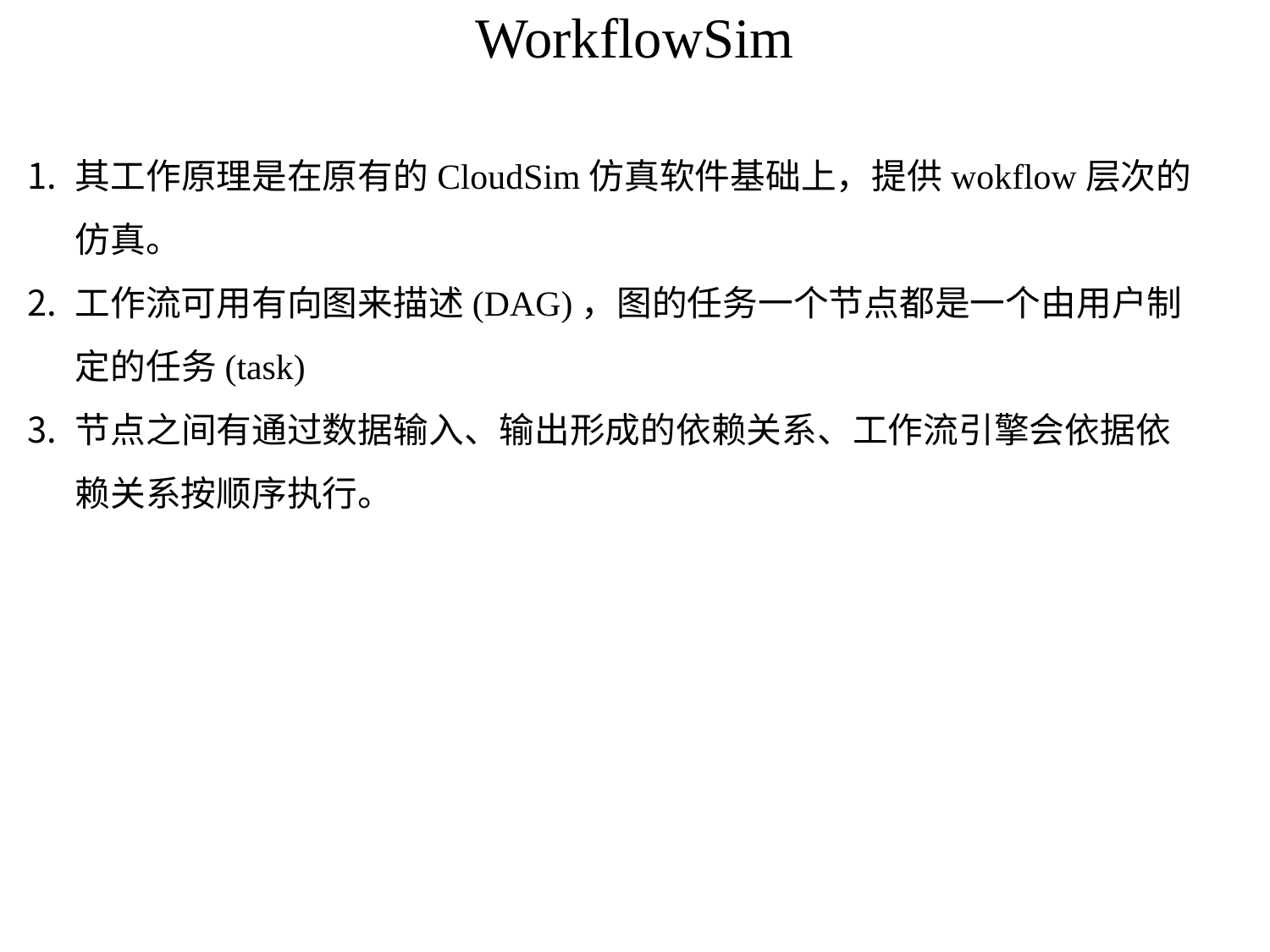

# WorkflowSim
其工作原理是在原有的CloudSim仿真软件基础上，提供wokflow层次的仿真。
工作流可用有向图来描述(DAG)，图的任务一个节点都是一个由用户制定的任务(task)
节点之间有通过数据输入、输出形成的依赖关系、工作流引擎会依据依赖关系按顺序执行。